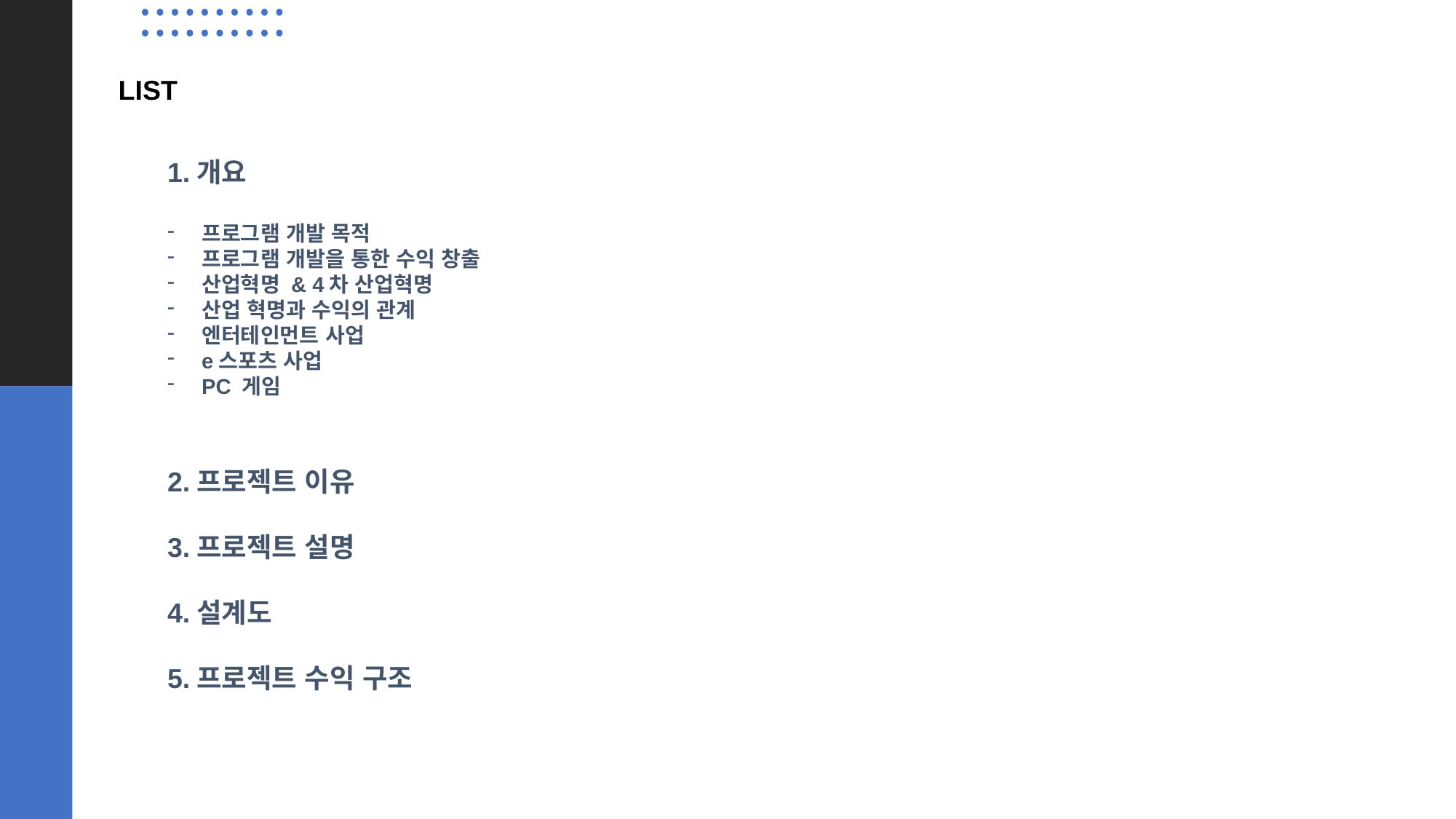

# LIST
1.개요

프로그램 개발 목적
프로그램 개발을 통한 수익 창출
산업혁명 & 4차 산업혁명
산업 혁명과 수익의 관계
엔터테인먼트 사업
e스포츠 사업
PC 게임

2.프로젝트 이유

3.프로젝트 설명

4.설계도

5.프로젝트 수익 구조